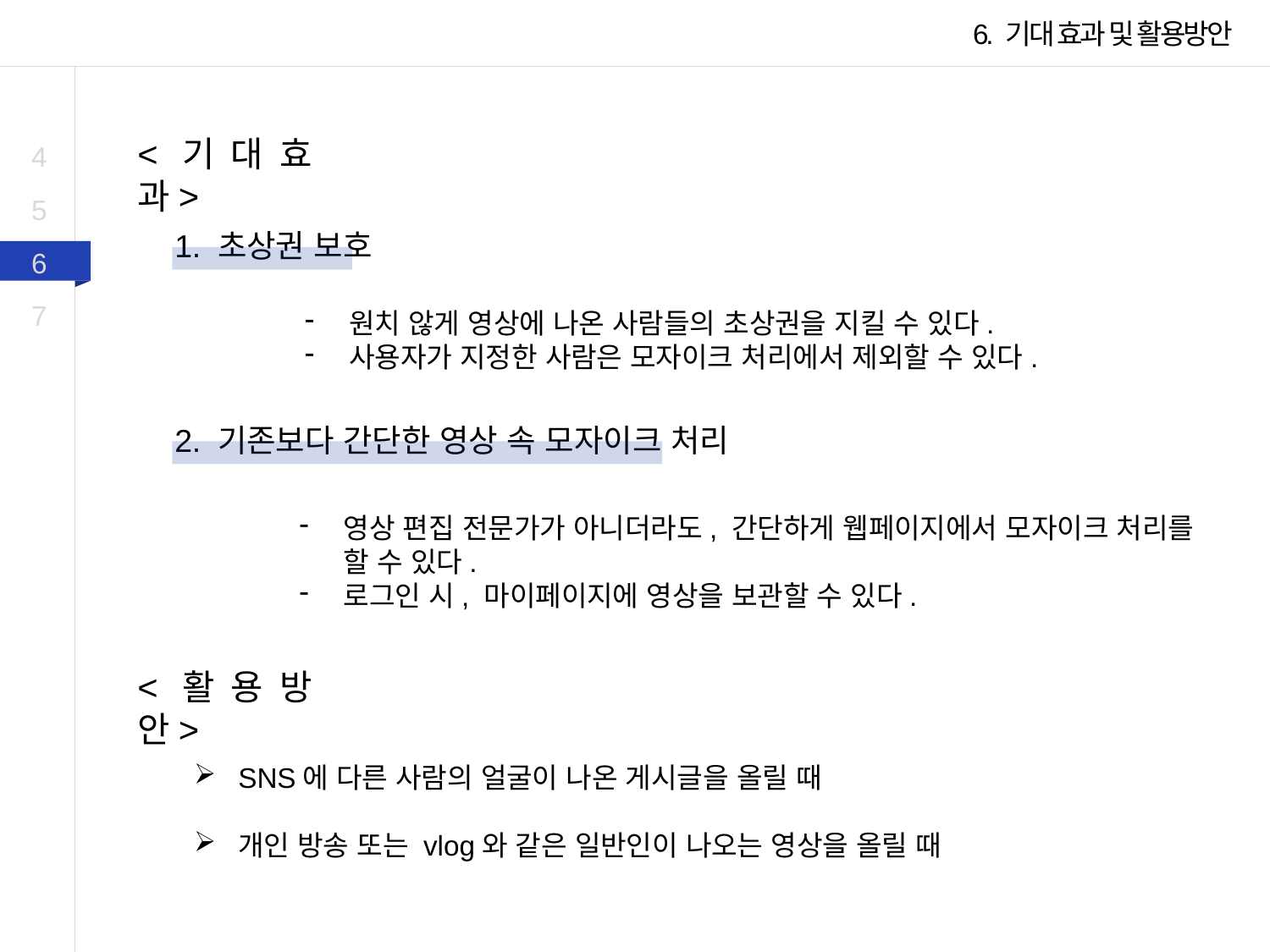

6. 기대 효과 및 활용방안
<기대효과>
4
5
1. 초상권 보호
6

7
원치 않게 영상에 나온 사람들의 초상권을 지킬 수 있다.
사용자가 지정한 사람은 모자이크 처리에서 제외할 수 있다.
2. 기존보다 간단한 영상 속 모자이크 처리

영상 편집 전문가가 아니더라도, 간단하게 웹페이지에서 모자이크 처리를 할 수 있다.
로그인 시, 마이페이지에 영상을 보관할 수 있다.
<활용방안>
SNS에 다른 사람의 얼굴이 나온 게시글을 올릴 때

개인 방송 또는 vlog와 같은 일반인이 나오는 영상을 올릴 때